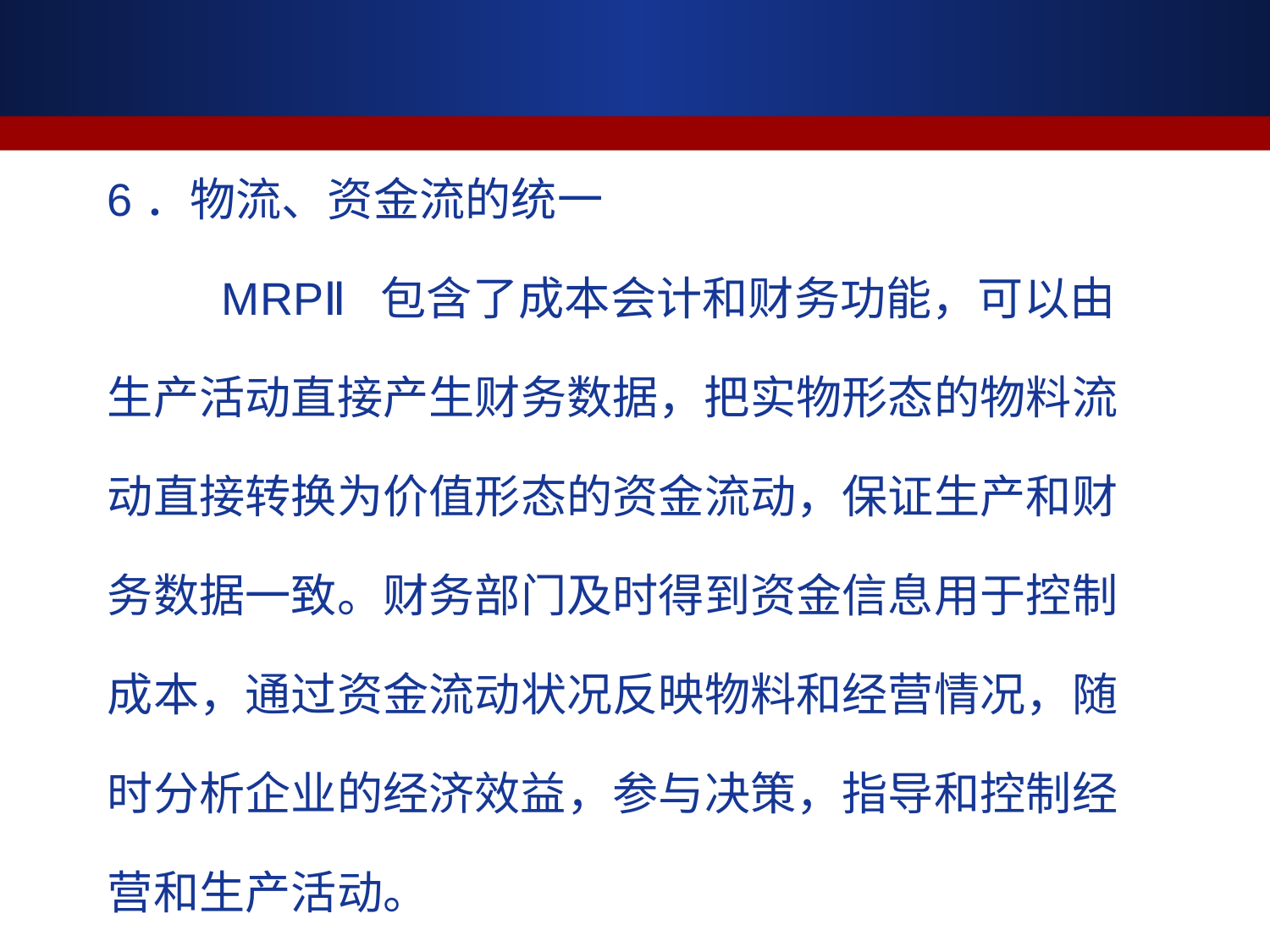

6．物流、资金流的统一
         MRPⅡ包含了成本会计和财务功能，可以由生产活动直接产生财务数据，把实物形态的物料流动直接转换为价值形态的资金流动，保证生产和财务数据一致。财务部门及时得到资金信息用于控制成本，通过资金流动状况反映物料和经营情况，随时分析企业的经济效益，参与决策，指导和控制经营和生产活动。